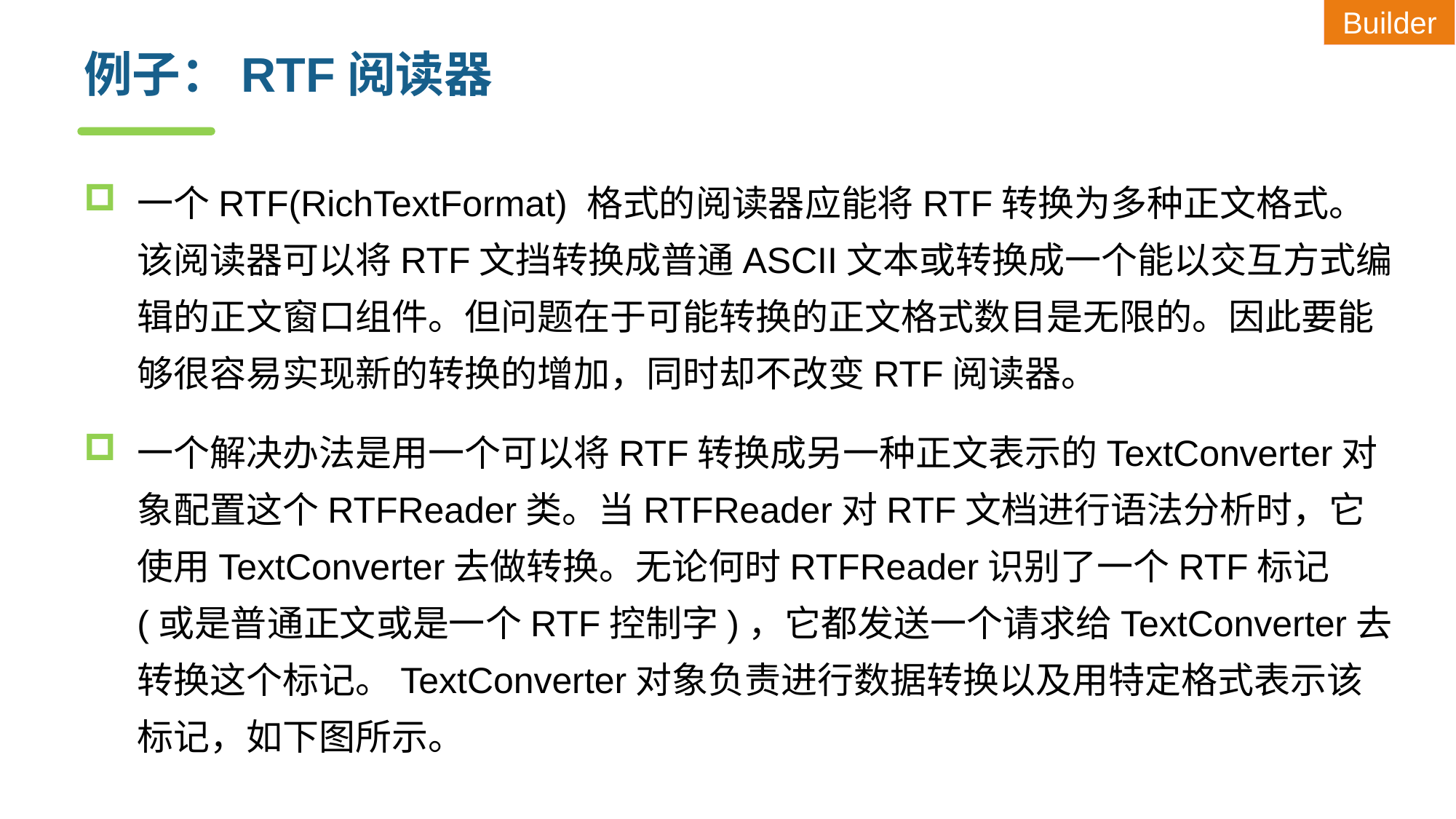

Builder
# 例子：RTF阅读器
一个RTF(RichTextFormat) 格式的阅读器应能将RTF转换为多种正文格式。该阅读器可以将RTF文挡转换成普通ASCII文本或转换成一个能以交互方式编辑的正文窗口组件。但问题在于可能转换的正文格式数目是无限的。因此要能够很容易实现新的转换的增加，同时却不改变RTF阅读器。
一个解决办法是用一个可以将RTF转换成另一种正文表示的TextConverter对象配置这个RTFReader类。当RTFReader对RTF文档进行语法分析时，它使用TextConverter去做转换。无论何时RTFReader识别了一个RTF标记(或是普通正文或是一个RTF控制字)，它都发送一个请求给TextConverter去转换这个标记。TextConverter对象负责进行数据转换以及用特定格式表示该标记，如下图所示。
51